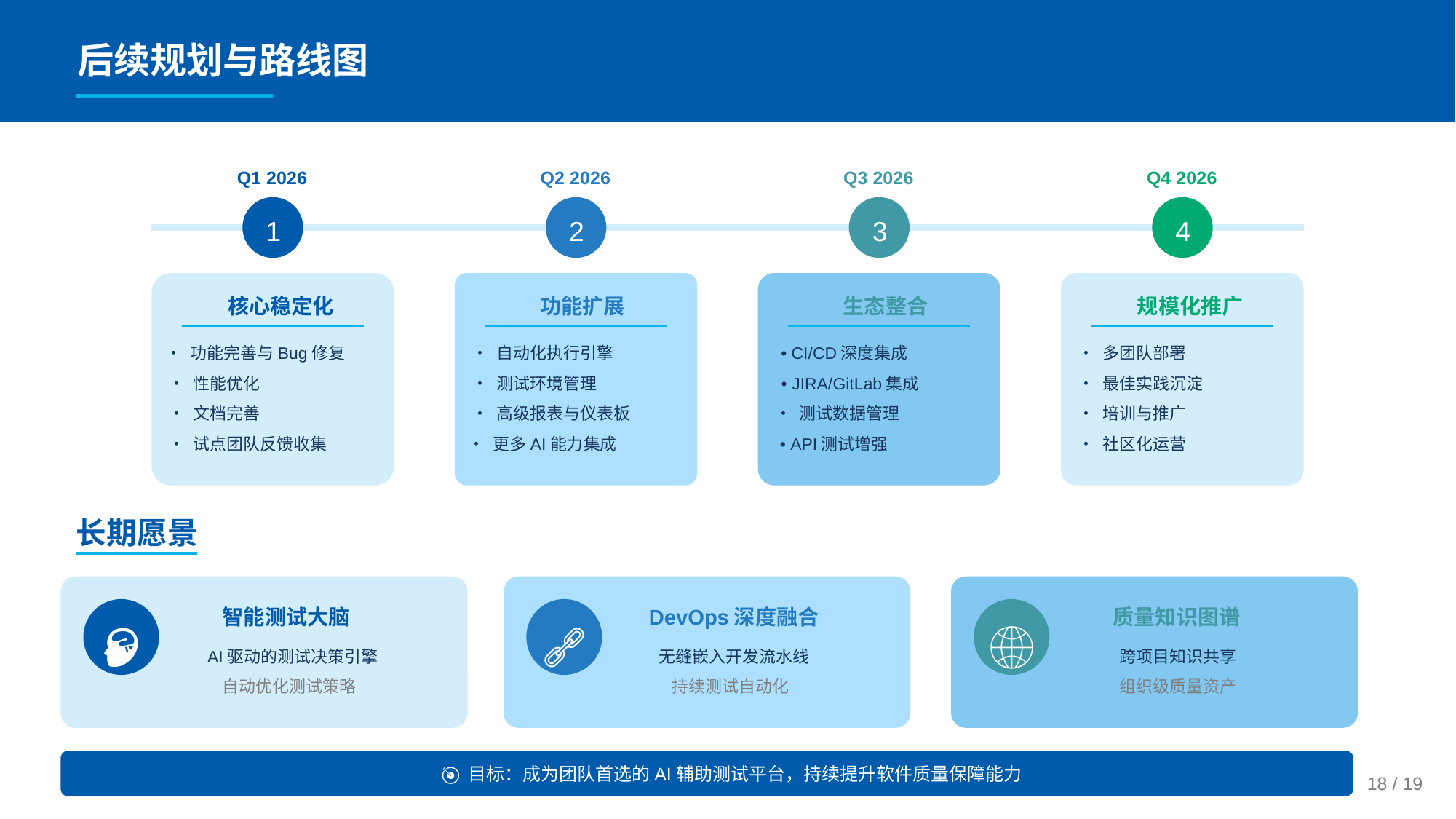

后续规划与路线图

Q1 2026
Q2 2026
Q3 2026
Q4 2026

1
2
3
4

核心稳定化
功能扩展
生态整合
规模化推广

• 功能完善与Bug修复
• 自动化执行引擎
• CI/CD深度集成
• 多团队部署
• 性能优化
• 测试环境管理
• JIRA/GitLab集成
• 最佳实践沉淀
• 文档完善
• 高级报表与仪表板
• 测试数据管理
• 培训与推广
• 试点团队反馈收集
• 更多AI能力集成
• API测试增强
• 社区化运营
长期愿景

智能测试大脑
DevOps深度融合
质量知识图谱

🧠
🔗
🌐
AI驱动的测试决策引擎
无缝嵌入开发流水线
跨项目知识共享
自动优化测试策略
持续测试自动化
组织级质量资产

🎯 目标：成为团队首选的AI辅助测试平台，持续提升软件质量保障能力
18 / 19